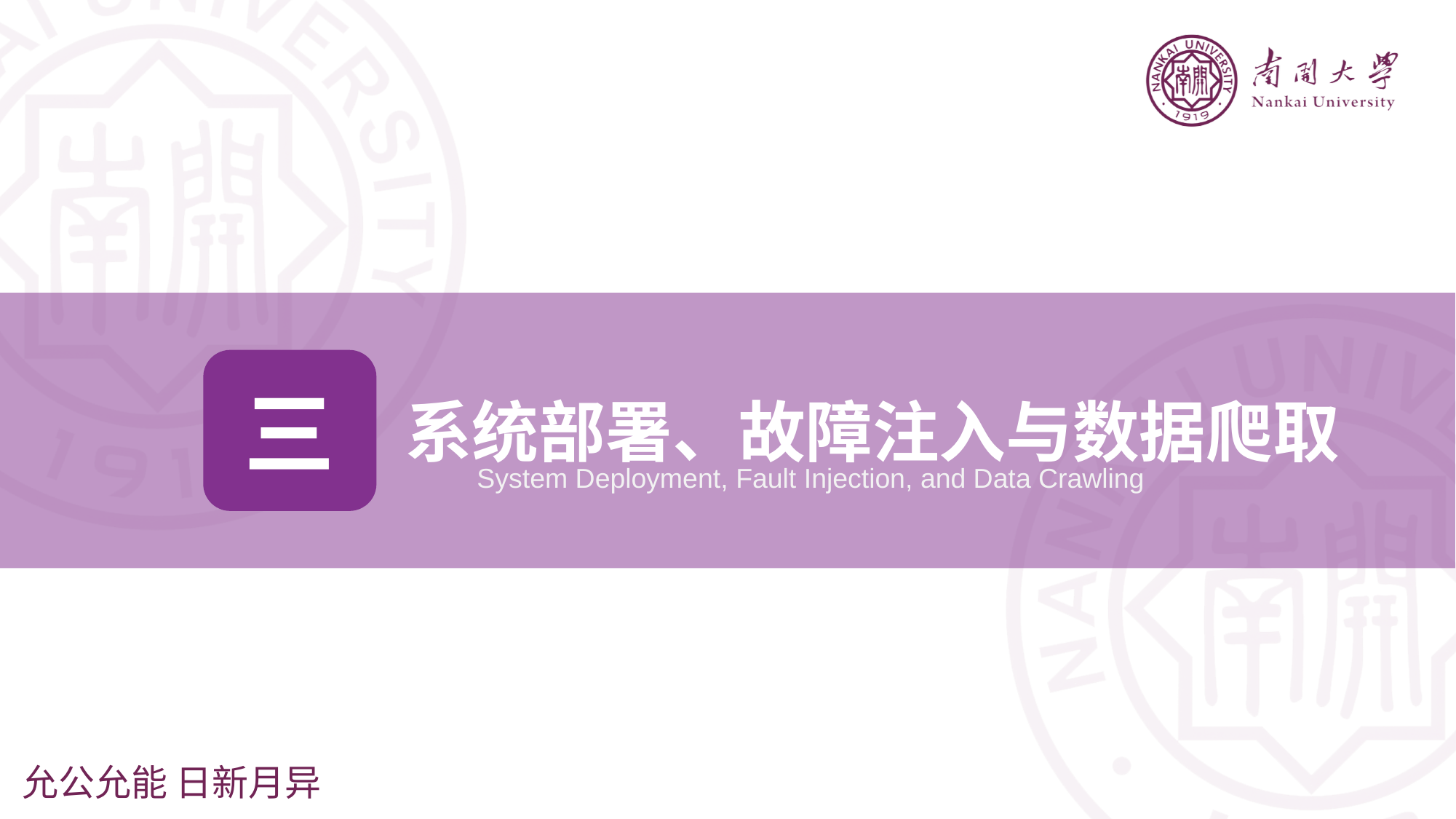

三
系统部署、故障注入与数据爬取
System Deployment, Fault Injection, and Data Crawling